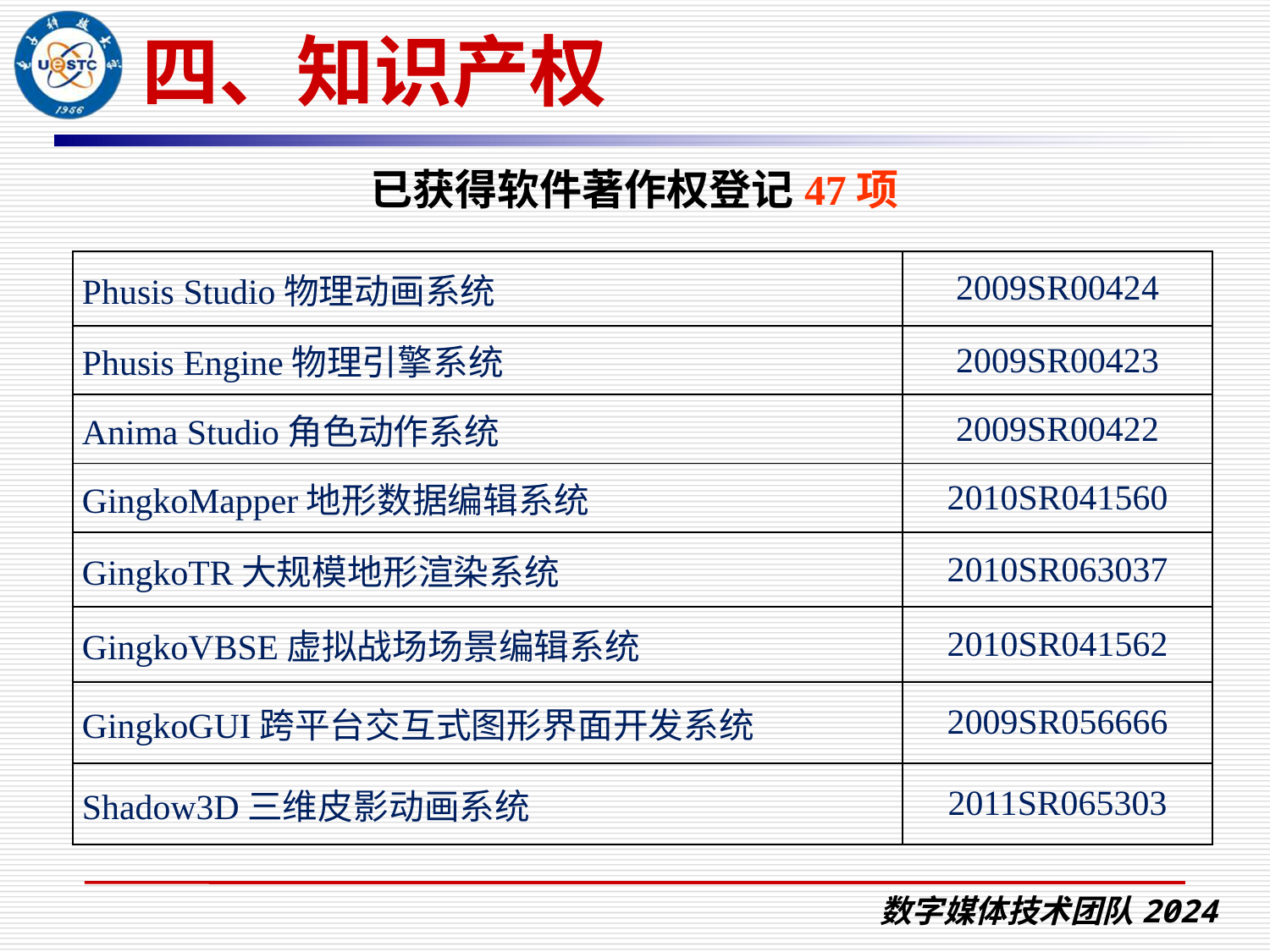

# 四、知识产权
已获得软件著作权登记47项
| Phusis Studio物理动画系统 | 2009SR00424 |
| --- | --- |
| Phusis Engine物理引擎系统 | 2009SR00423 |
| Anima Studio角色动作系统 | 2009SR00422 |
| GingkoMapper地形数据编辑系统 | 2010SR041560 |
| GingkoTR大规模地形渲染系统 | 2010SR063037 |
| GingkoVBSE虚拟战场场景编辑系统 | 2010SR041562 |
| GingkoGUI跨平台交互式图形界面开发系统 | 2009SR056666 |
| Shadow3D三维皮影动画系统 | 2011SR065303 |